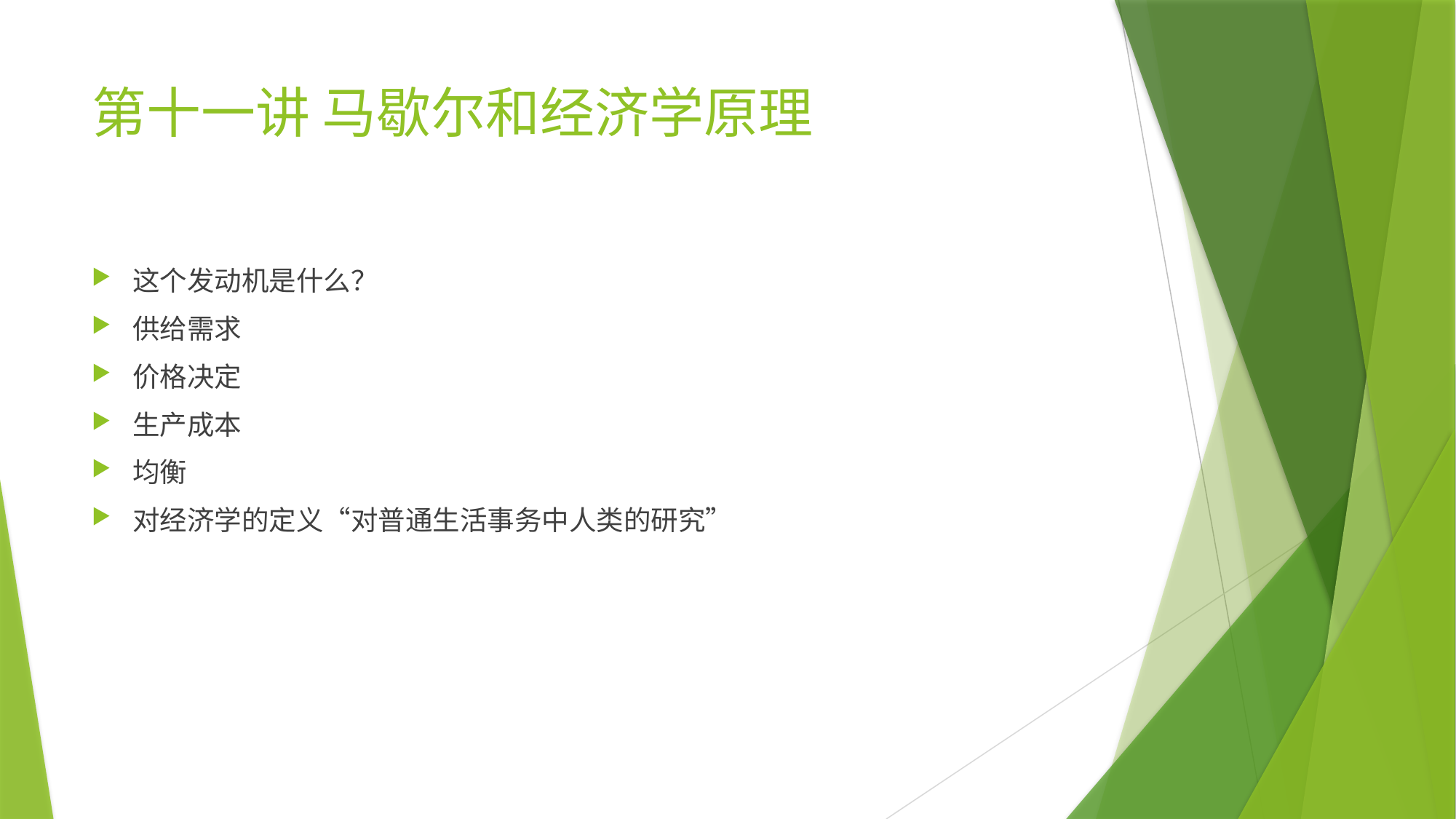

# 第十一讲 马歇尔和经济学原理
这个发动机是什么？
供给需求
价格决定
生产成本
均衡
对经济学的定义“对普通生活事务中人类的研究”